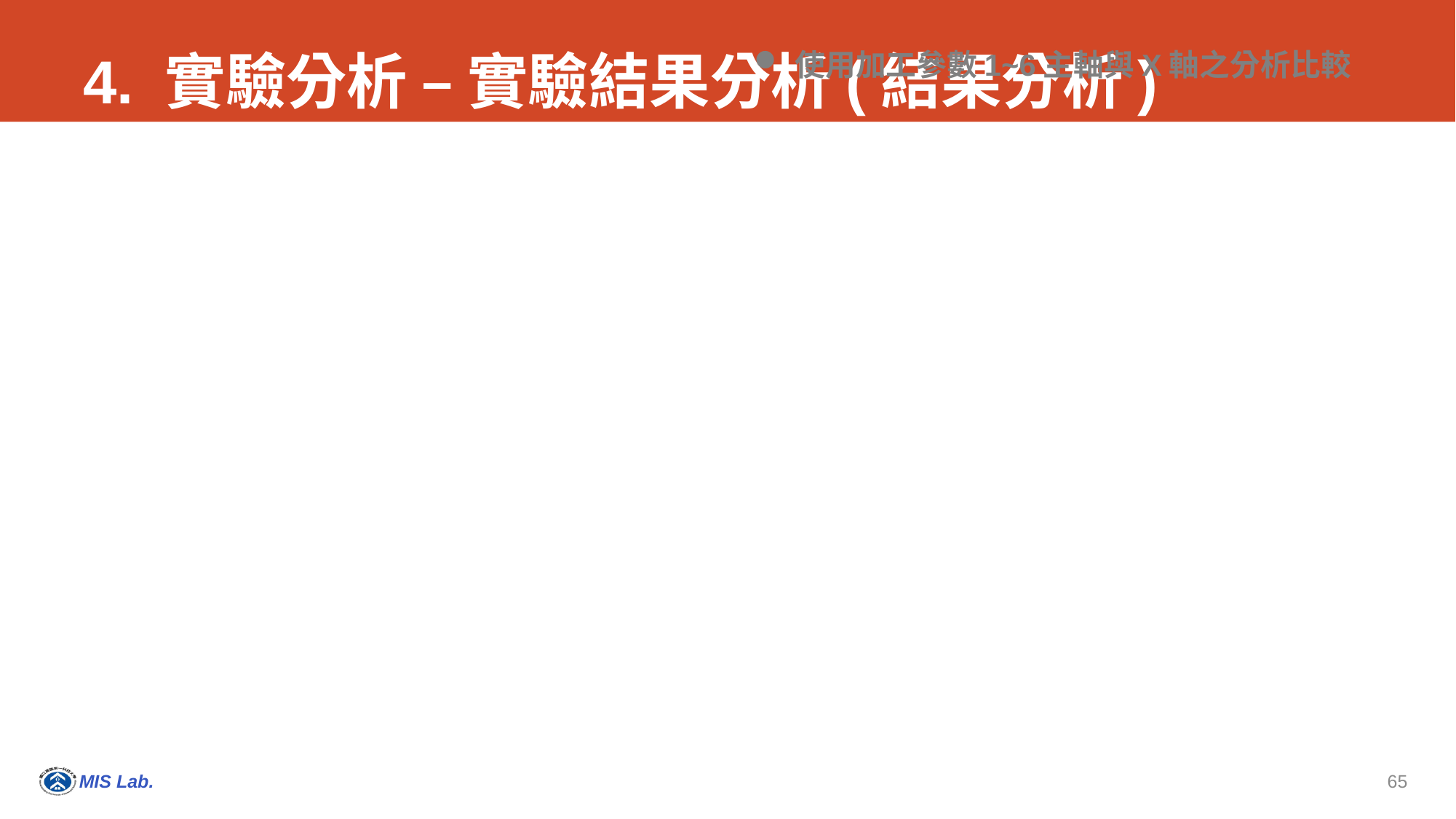

# 4. 實驗分析 – 實驗結果分析(結果分析)

使用加工參數1~6主軸與X軸之分析比較
65